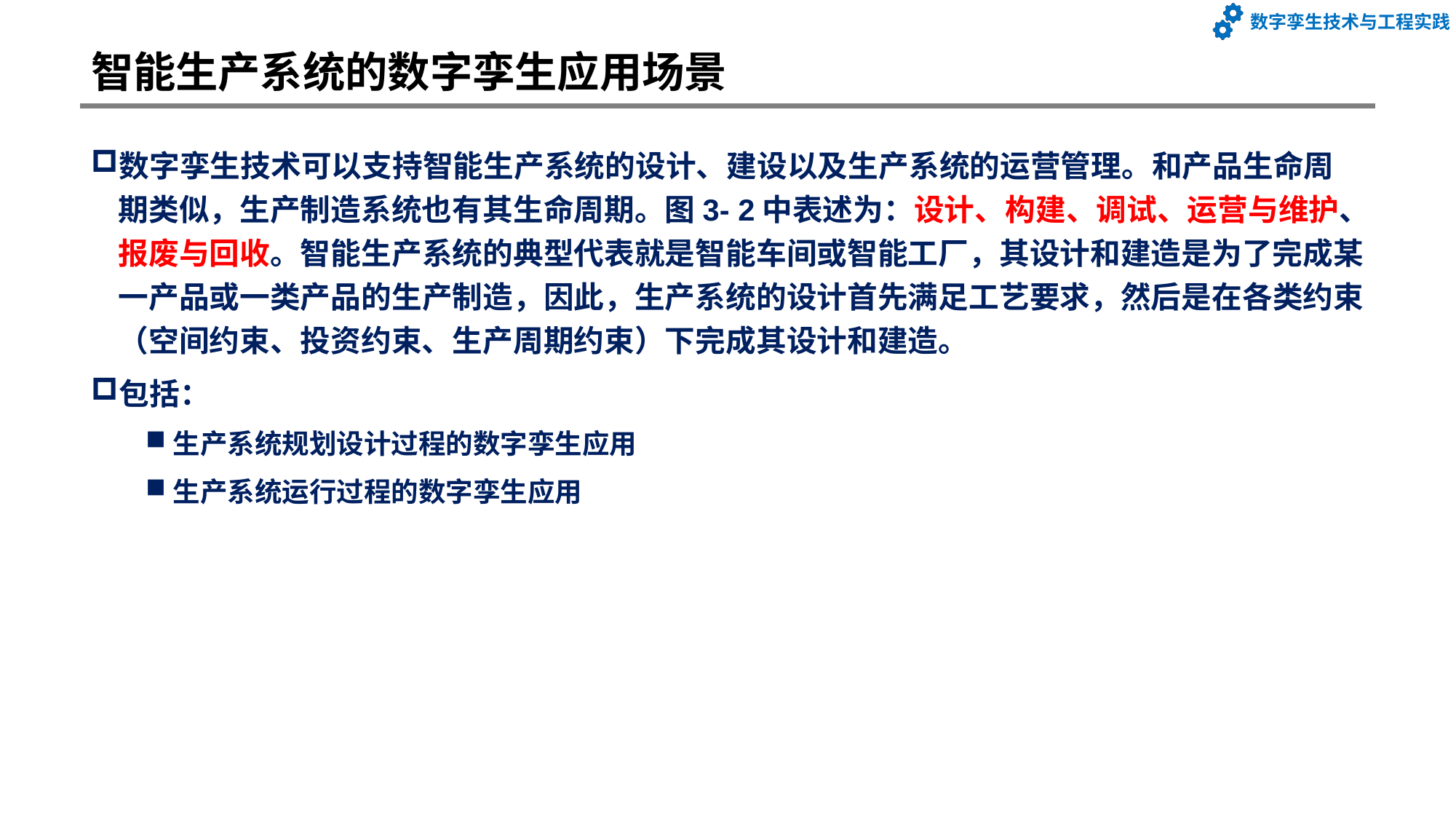

# 智能生产系统的数字孪生应用场景
数字孪生技术可以支持智能生产系统的设计、建设以及生产系统的运营管理。和产品生命周期类似，生产制造系统也有其生命周期。图3- 2中表述为：设计、构建、调试、运营与维护、报废与回收。智能生产系统的典型代表就是智能车间或智能工厂，其设计和建造是为了完成某一产品或一类产品的生产制造，因此，生产系统的设计首先满足工艺要求，然后是在各类约束（空间约束、投资约束、生产周期约束）下完成其设计和建造。
包括：
生产系统规划设计过程的数字孪生应用
生产系统运行过程的数字孪生应用